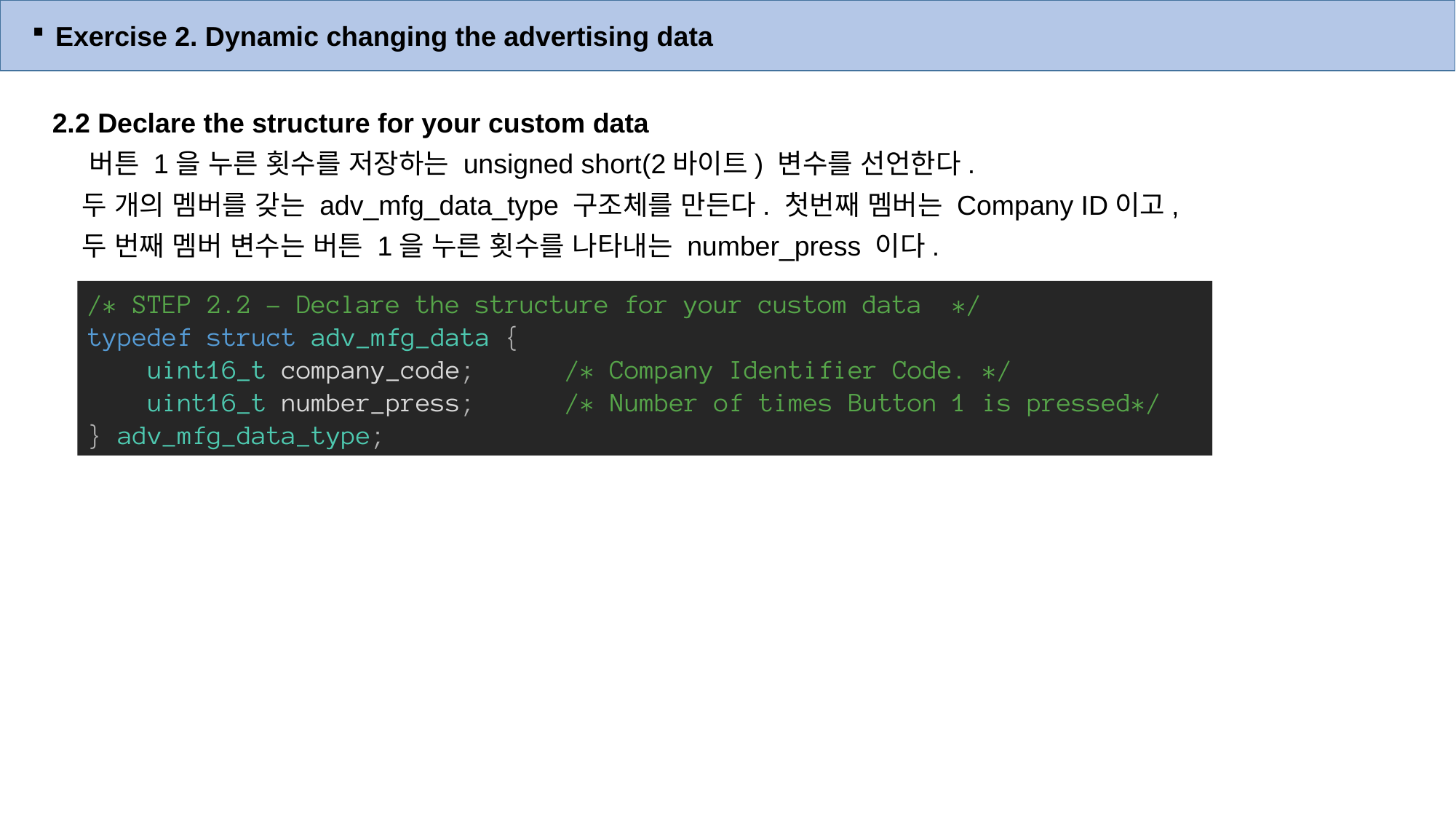

Exercise 2. Dynamic changing the advertising data
2.2 Declare the structure for your custom data
    버튼 1을 누른 횟수를 저장하는 unsigned short(2바이트) 변수를 선언한다.
   두 개의 멤버를 갖는 adv_mfg_data_type 구조체를 만든다. 첫번째 멤버는 Company ID이고,
   두 번째 멤버 변수는 버튼 1을 누른 횟수를 나타내는 number_press 이다.
/* STEP 2.2 - Declare the structure for your custom data  */
typedef struct adv_mfg_data {
    uint16_t company_code;      /* Company Identifier Code. */
    uint16_t number_press;      /* Number of times Button 1 is pressed*/
} adv_mfg_data_type;